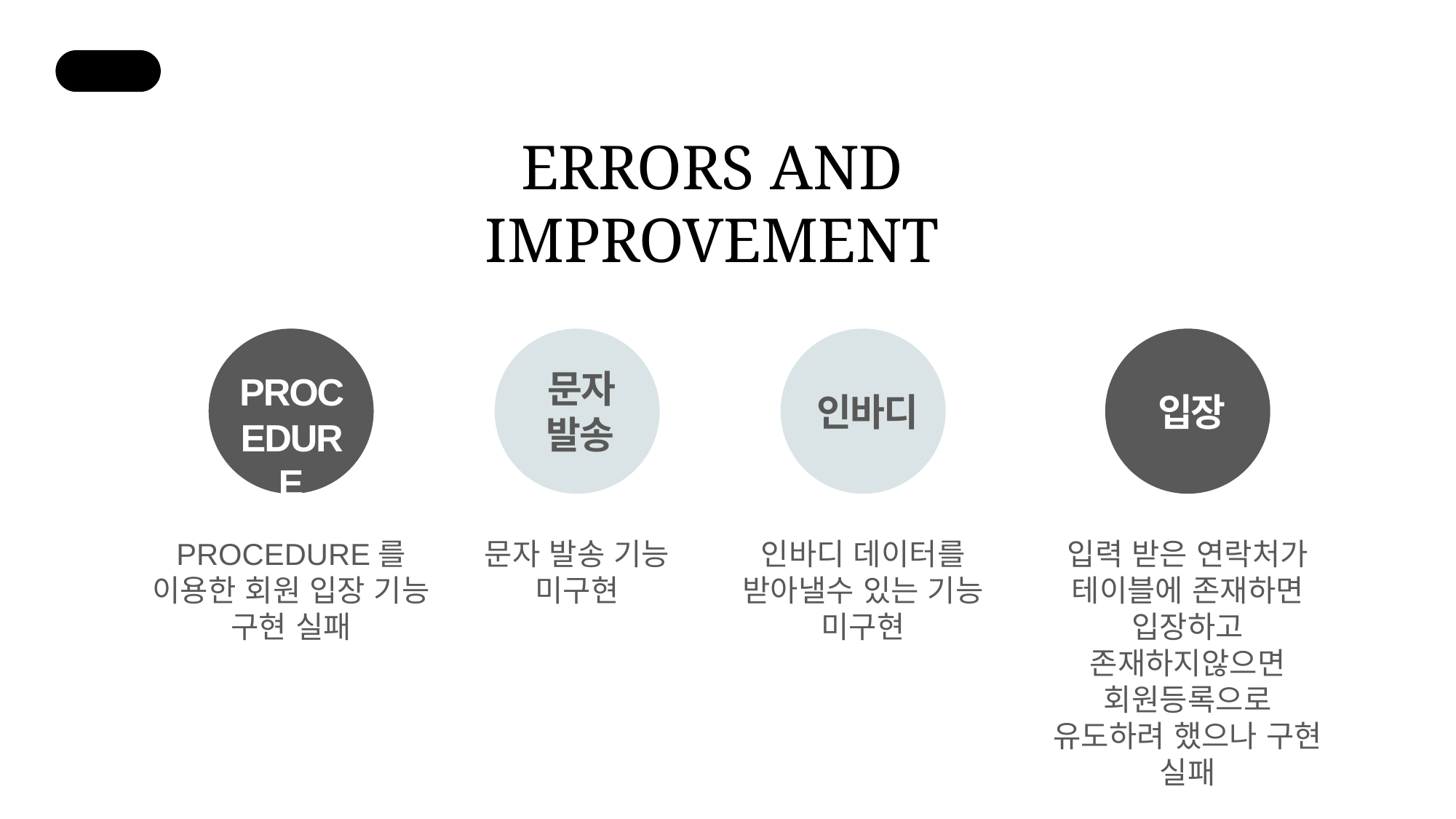

ERRORS AND IMPROVEMENT

PROCEDURE
PROCEDURE를 이용한 회원 입장 기능 구현 실패

문자발송
문자 발송 기능 미구현

인바디
인바디 데이터를 받아낼수 있는 기능 미구현

입장
입력 받은 연락처가 테이블에 존재하면 입장하고 존재하지않으면 회원등록으로 유도하려 했으나 구현 실패